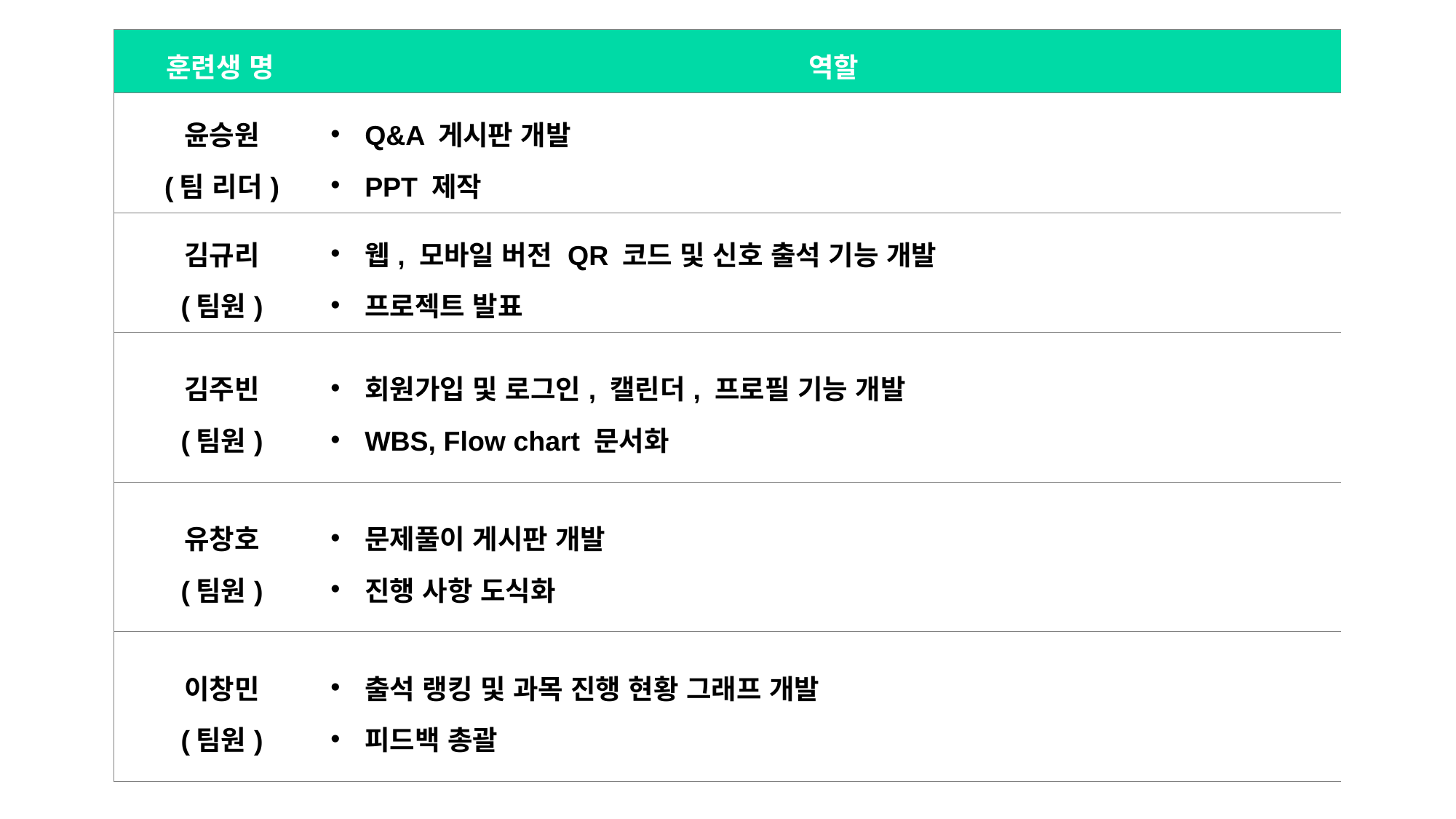

1. 프로젝트 주제
3. 프로젝트 개요
4. 프로젝트 구조
2. 프로젝트 목적
| 훈련생 명 | 역할 |
| --- | --- |
| 윤승원 (팀 리더) | Q&A 게시판 개발 PPT 제작 |
| 김규리 (팀원) | 웹, 모바일 버전 QR 코드 및 신호 출석 기능 개발 프로젝트 발표 |
| 김주빈 (팀원) | 회원가입 및 로그인, 캘린더, 프로필 기능 개발 WBS, Flow chart 문서화 |
| 유창호 (팀원) | 문제풀이 게시판 개발 진행 사항 도식화 |
| 이창민 (팀원) | 출석 랭킹 및 과목 진행 현황 그래프 개발 피드백 총괄 |